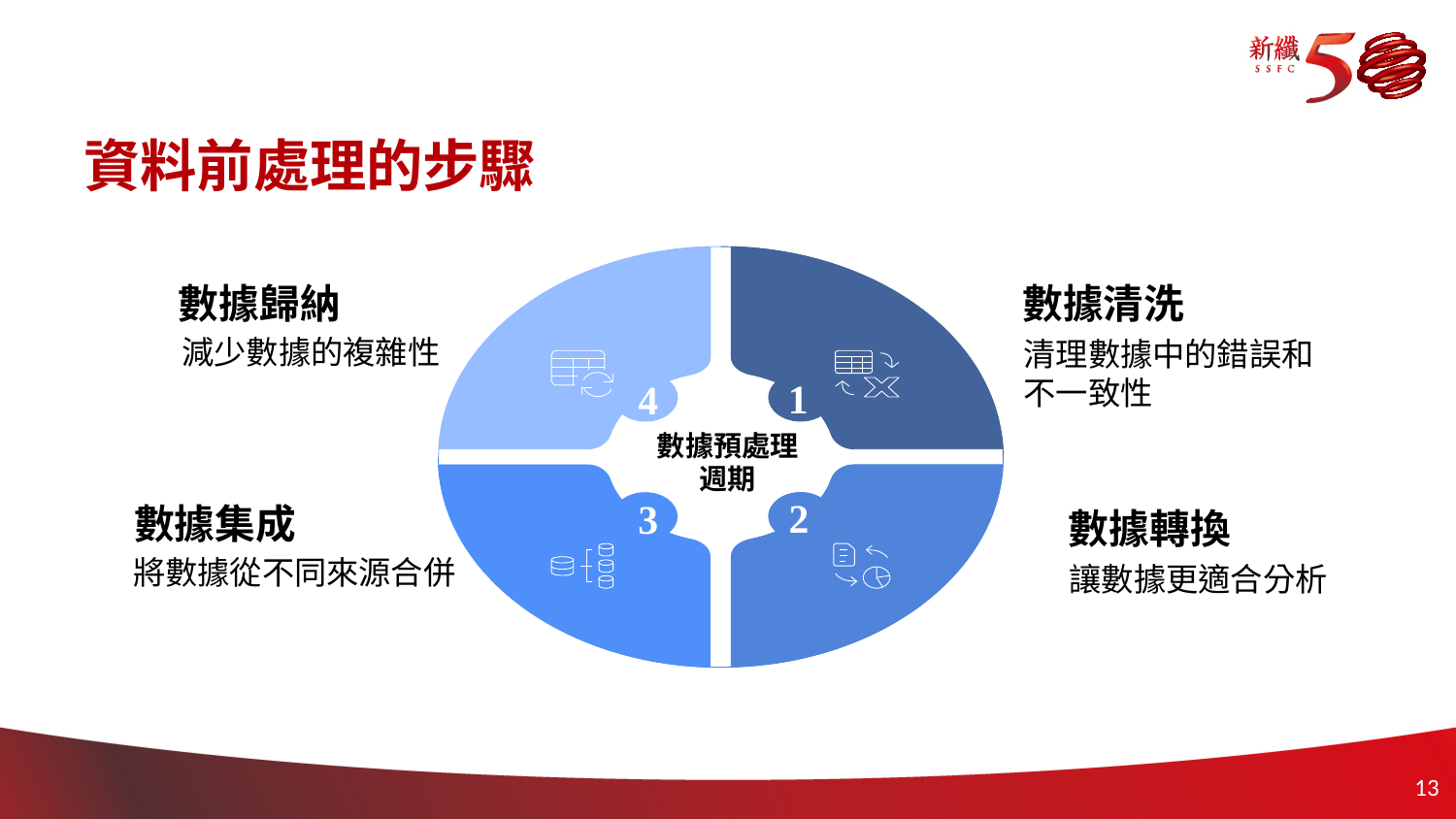

# 資料前處理的步驟

1
4
數據預處理週期

2
3

數據清洗
數據歸納
減少數據的複雜性
清理數據中的錯誤和
不一致性
數據集成
數據轉換
將數據從不同來源合併
讓數據更適合分析
13